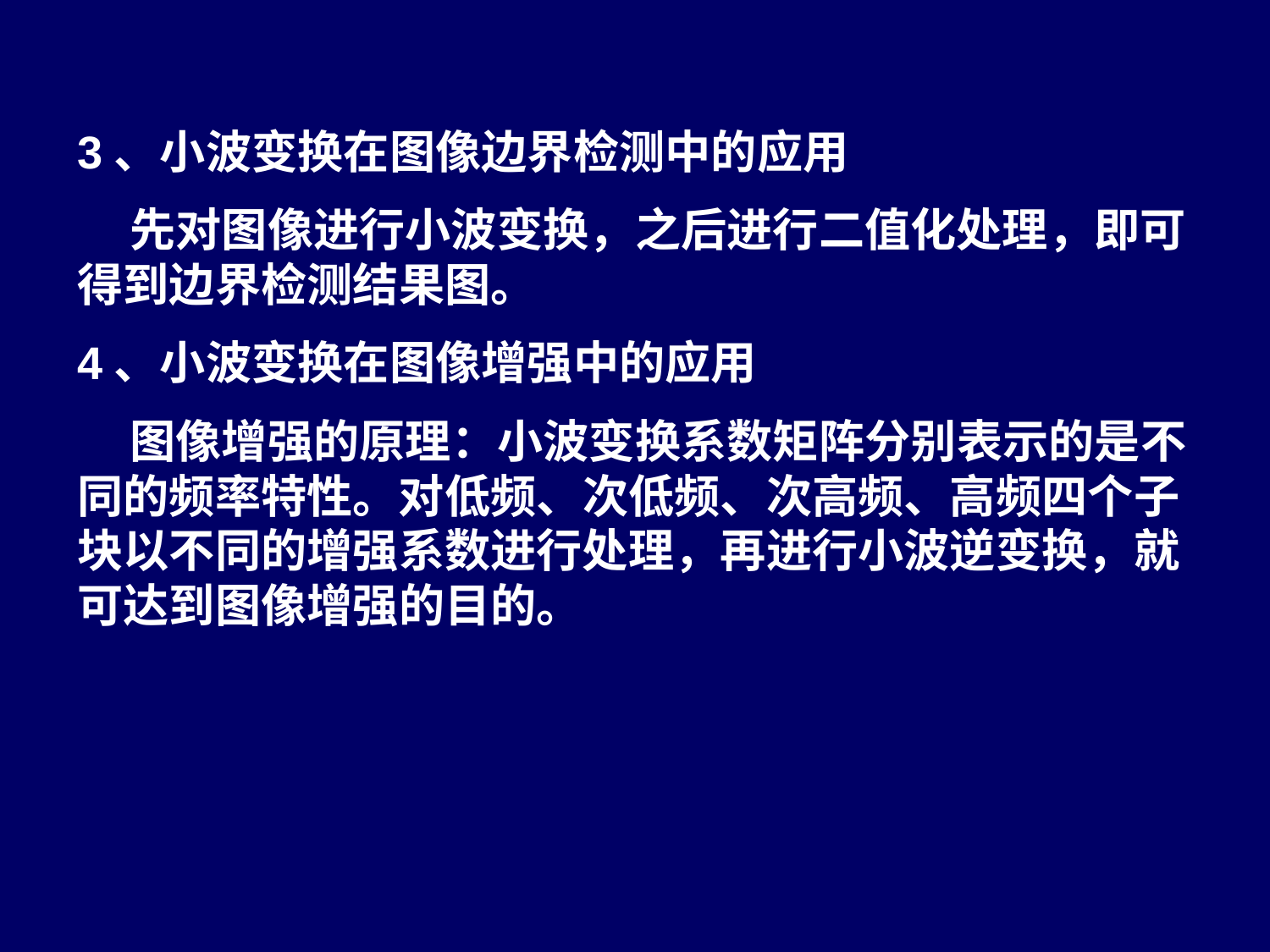

3、小波变换在图像边界检测中的应用
    先对图像进行小波变换，之后进行二值化处理，即可得到边界检测结果图。
4、小波变换在图像增强中的应用
    图像增强的原理：小波变换系数矩阵分别表示的是不同的频率特性。对低频、次低频、次高频、高频四个子块以不同的增强系数进行处理，再进行小波逆变换，就可达到图像增强的目的。